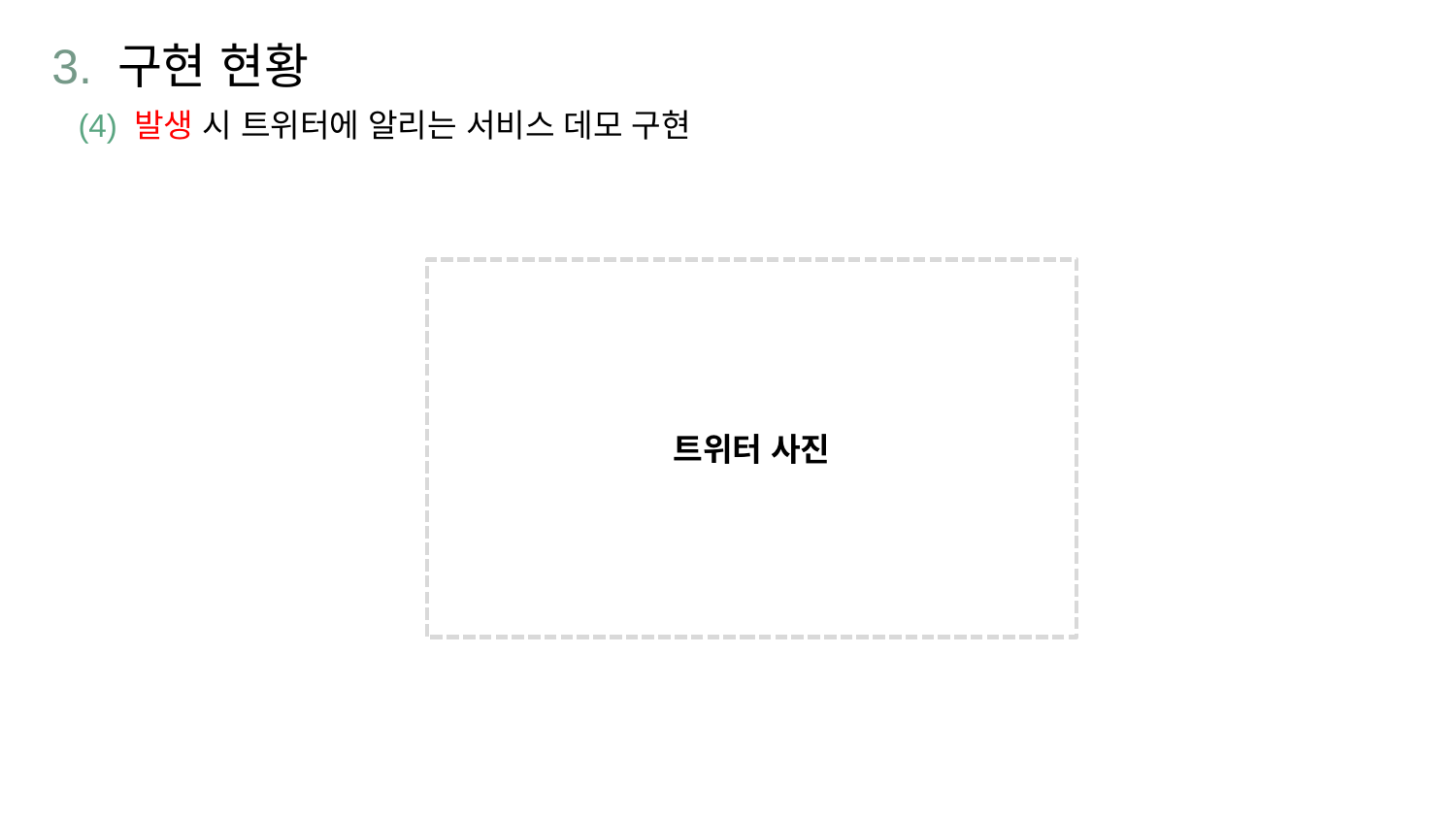

3. 구현 현황
(4) 발생 시 트위터에 알리는 서비스 데모 구현
트위터 사진